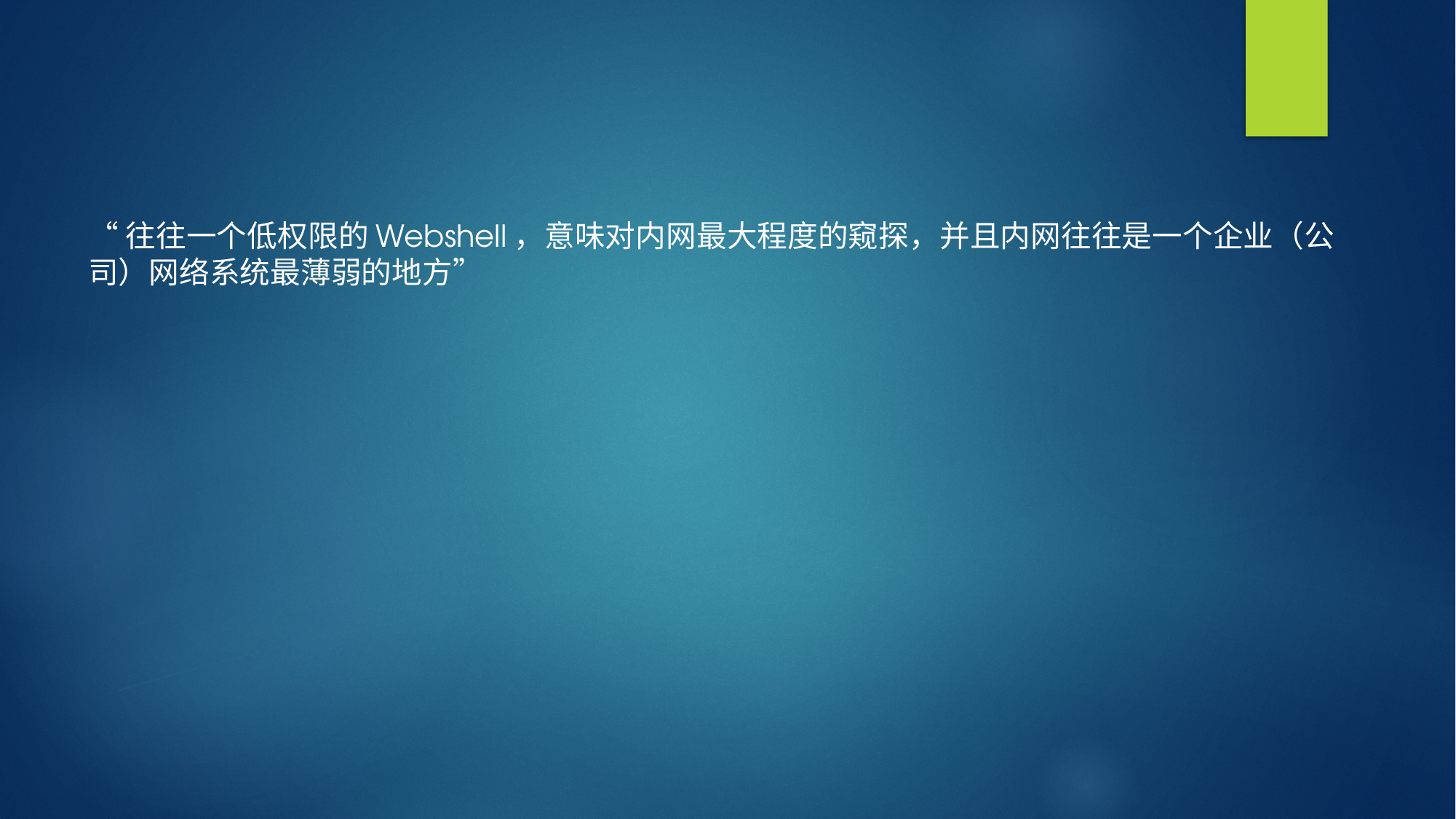

“往往一个低权限的Webshell，意味对内网最大程度的窥探，并且内网往往是一个企业（公司）网络系统最薄弱的地方”